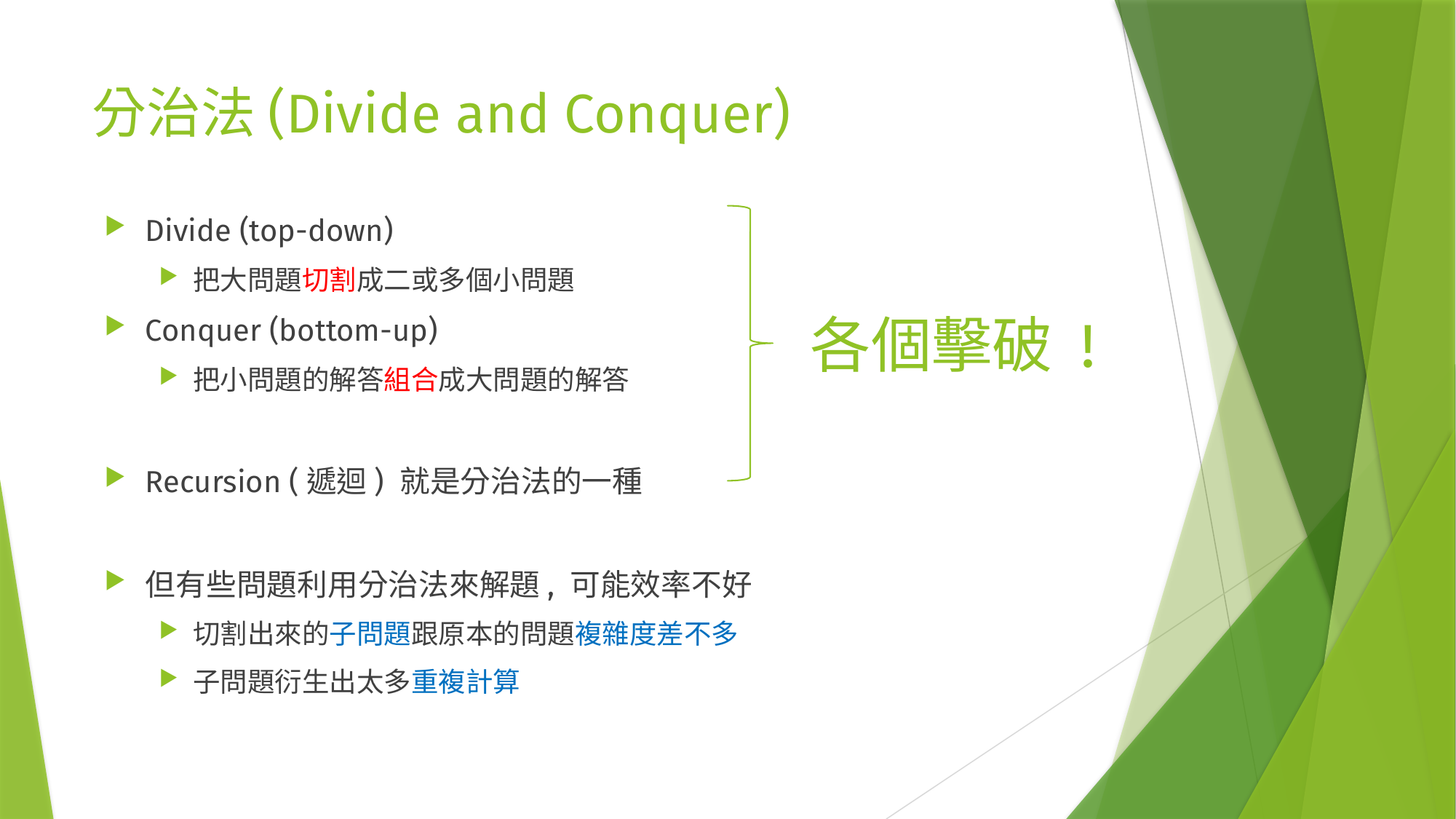

# 分治法(Divide and Conquer)
Divide (top-down)
把大問題切割成二或多個小問題
Conquer (bottom-up)
把小問題的解答組合成大問題的解答

Recursion (遞迴) 就是分治法的一種

但有些問題利用分治法來解題, 可能效率不好
切割出來的子問題跟原本的問題複雜度差不多
子問題衍生出太多重複計算

各個擊破 !